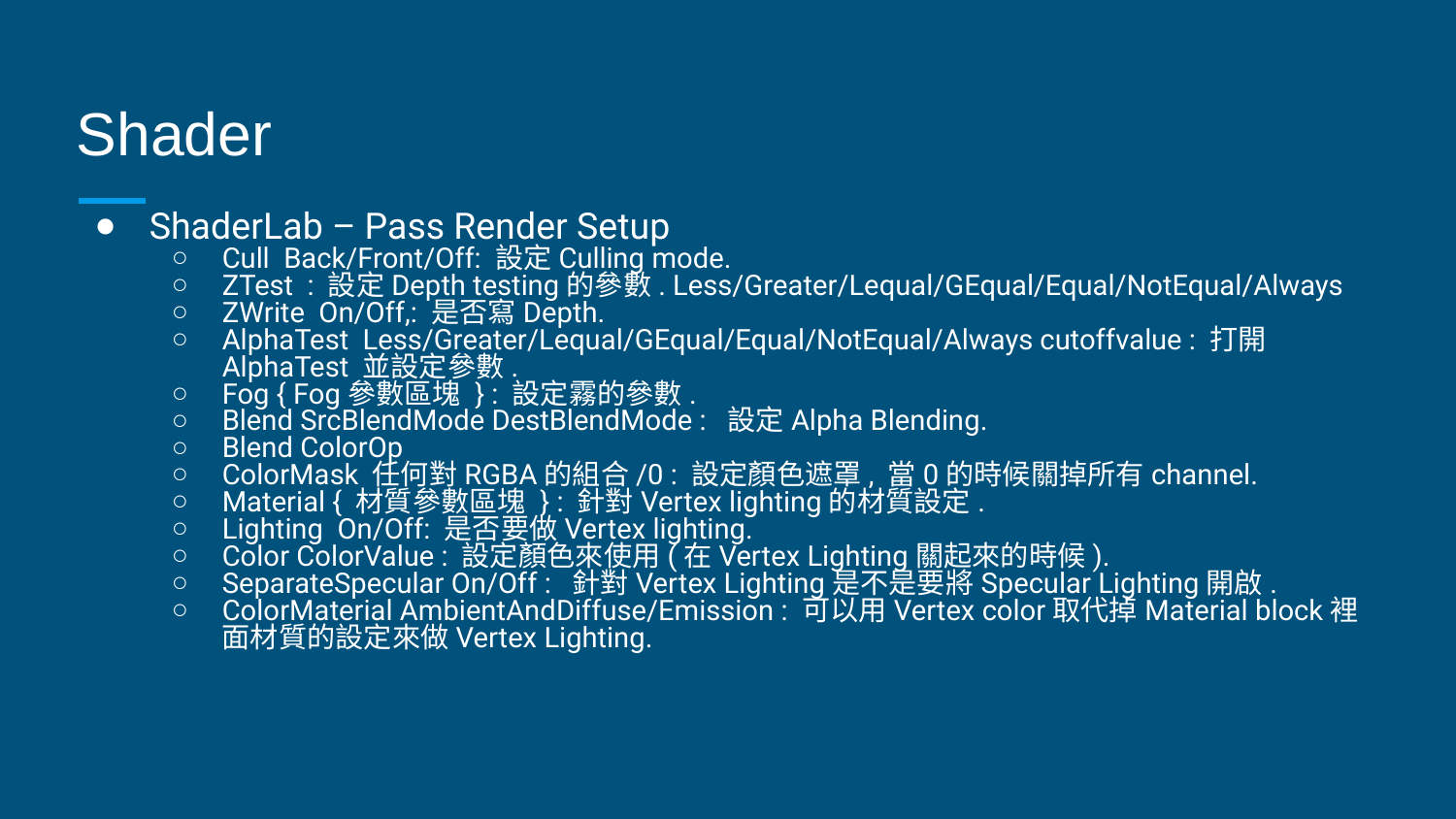

# Shader
ShaderLab – Pass Render Setup
Cull  Back/Front/Off: 設定Culling mode.
ZTest  : 設定Depth testing的參數. Less/Greater/Lequal/GEqual/Equal/NotEqual/Always
ZWrite  On/Off,: 是否寫Depth.
AlphaTest  Less/Greater/Lequal/GEqual/Equal/NotEqual/Always cutoffvalue : 打開AlphaTest 並設定參數.
Fog { Fog參數區塊 } : 設定霧的參數.
Blend SrcBlendMode DestBlendMode :  設定Alpha Blending.
Blend ColorOp
ColorMask 任何對RGBA的組合/0 : 設定顏色遮罩, 當0的時候關掉所有channel.
Material { 材質參數區塊 } : 針對Vertex lighting的材質設定.
Lighting  On/Off: 是否要做Vertex lighting.
Color ColorValue : 設定顏色來使用(在Vertex Lighting關起來的時候).
SeparateSpecular On/Off :  針對Vertex Lighting是不是要將Specular Lighting開啟.
ColorMaterial AmbientAndDiffuse/Emission : 可以用Vertex color取代掉Material block裡面材質的設定來做Vertex Lighting.